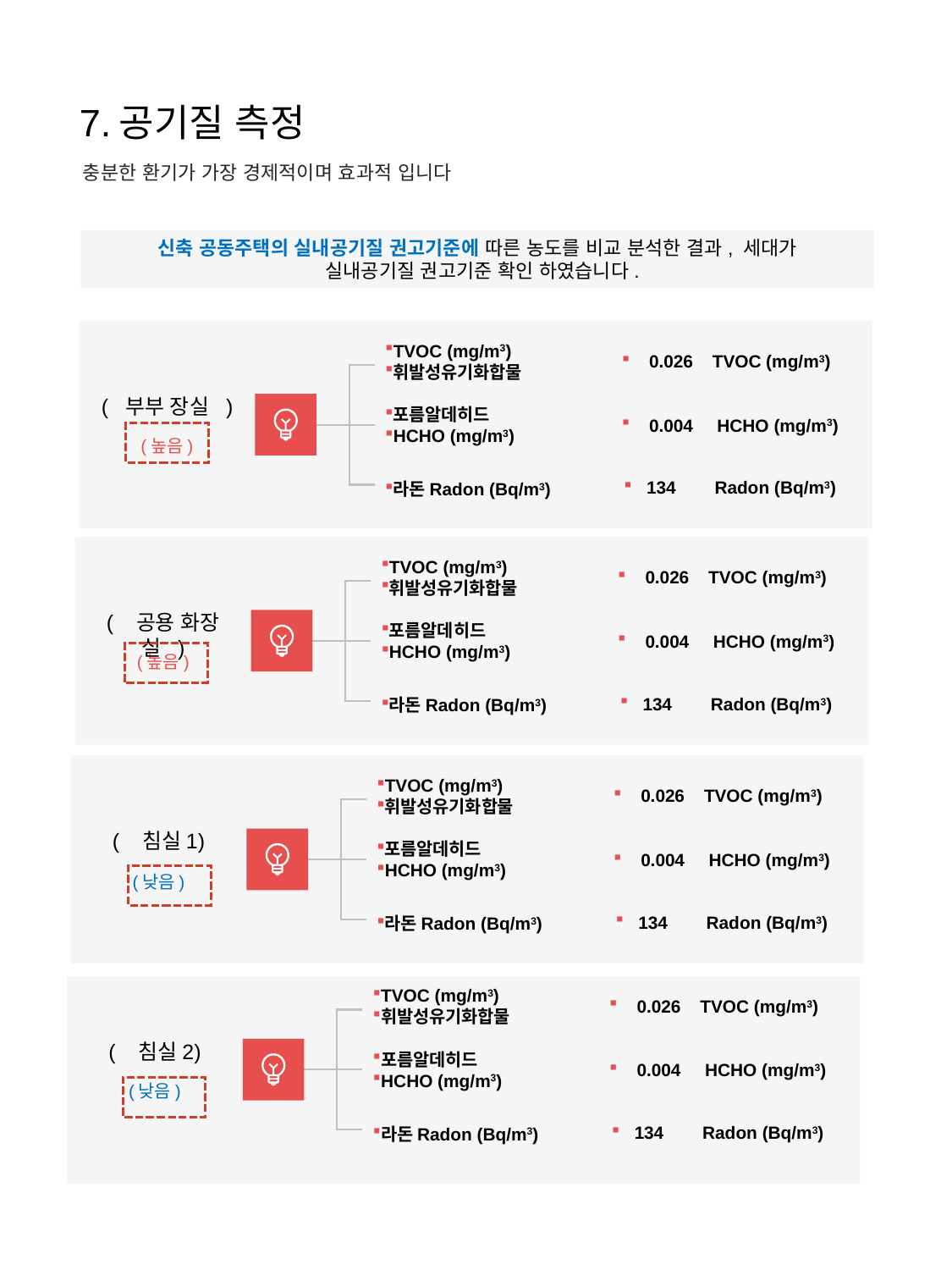

# 7.공기질 측정
충분한 환기가 가장 경제적이며 효과적 입니다
신축 공동주택의 실내공기질 권고기준에 따른 농도를 비교 분석한 결과, 세대가
 실내공기질 권고기준 확인 하였습니다.

TVOC (mg/m3)
휘발성유기화합물
    0.026    TVOC (mg/m3)

(  부부 장실  )

포름알데히드
HCHO (mg/m3)

    0.004     HCHO (mg/m3)

(높음)
   134        Radon (Bq/m3)
라돈Radon (Bq/m3)

TVOC (mg/m3)
휘발성유기화합물
    0.026    TVOC (mg/m3)

(   공용 화장실  )

포름알데히드
HCHO (mg/m3)

    0.004     HCHO (mg/m3)

(높음)
   134        Radon (Bq/m3)
라돈Radon (Bq/m3)

TVOC (mg/m3)
휘발성유기화합물
    0.026    TVOC (mg/m3)

(   침실1)

포름알데히드
HCHO (mg/m3)

    0.004     HCHO (mg/m3)

(낮음)
   134        Radon (Bq/m3)
라돈Radon (Bq/m3)

TVOC (mg/m3)
휘발성유기화합물
    0.026    TVOC (mg/m3)

(   침실2)

포름알데히드
HCHO (mg/m3)

    0.004     HCHO (mg/m3)

(낮음)

   134        Radon (Bq/m3)
라돈Radon (Bq/m3)